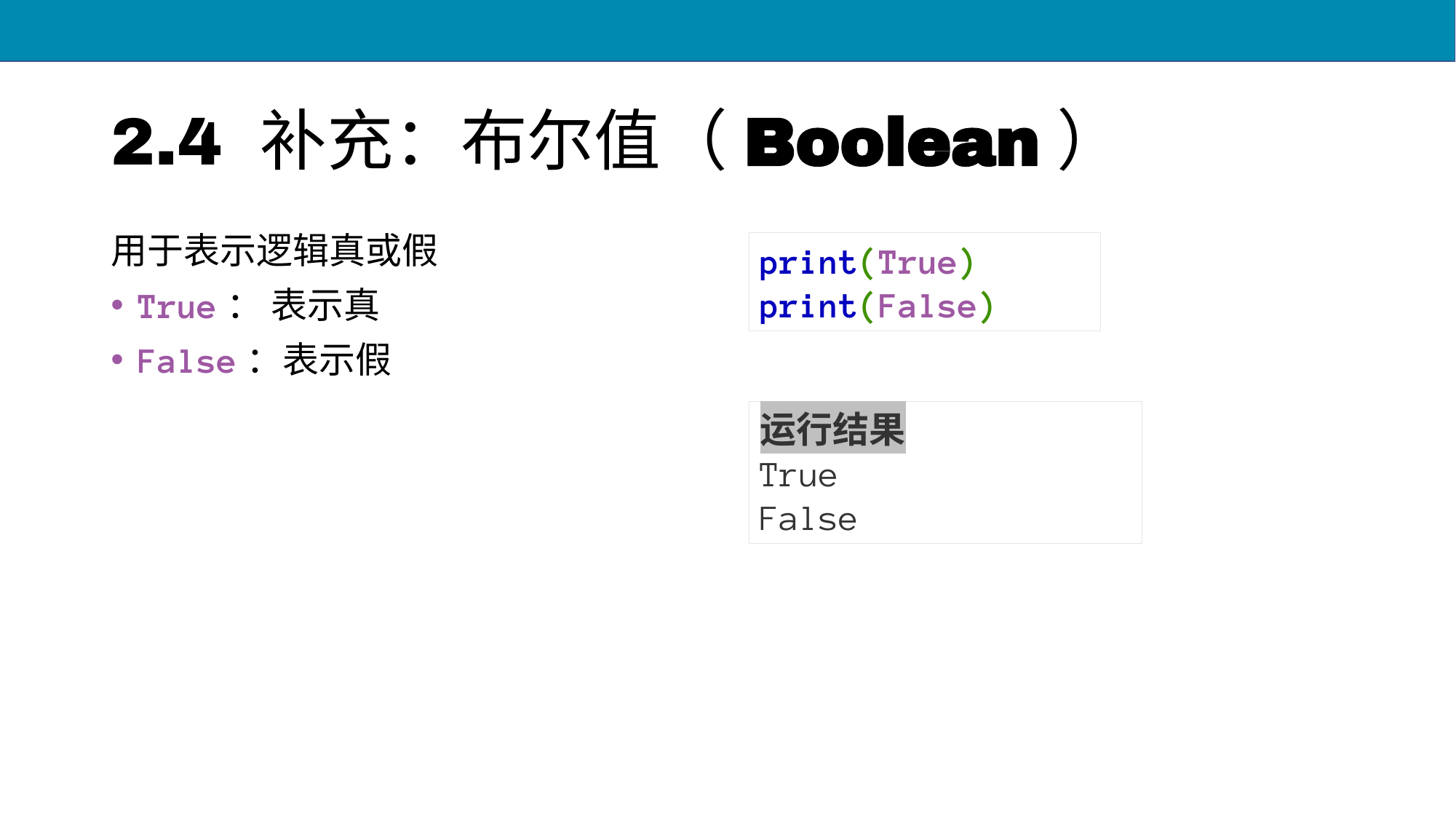

# 2.4 补充：布尔值（Boolean）
用于表示逻辑真或假
True： 表示真
False：表示假

print(True) print(False)
运行结果
True
False